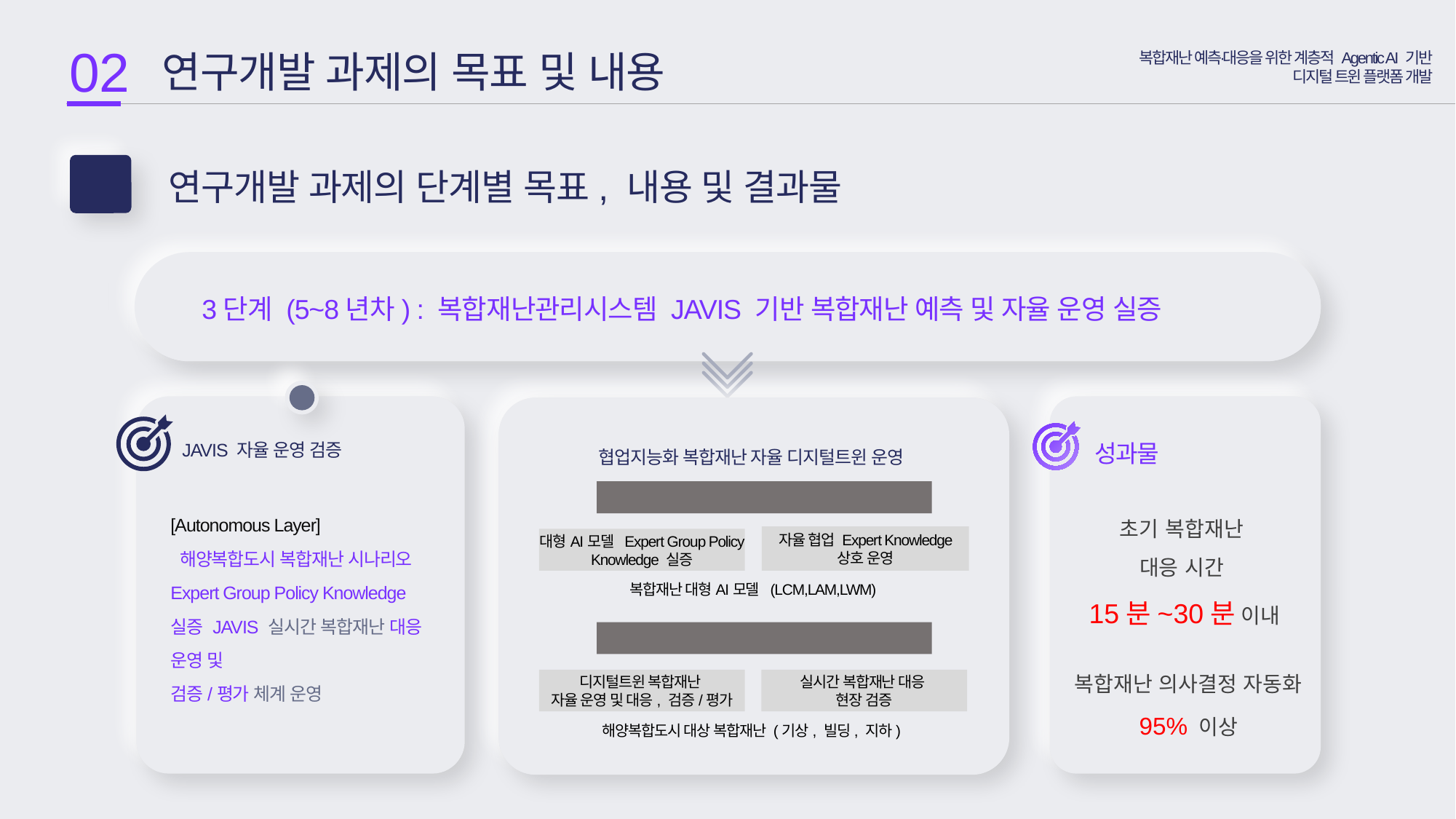

02
 연구개발 과제의 목표 및 내용
복합재난 예측∙대응을 위한 계층적 Agentic AI 기반
디지털 트윈 플랫폼 개발

연구개발 과제의 단계별 목표, 내용 및 결과물
2-3

3단계 (5~8년차) : 복합재난관리시스템 JAVIS 기반 복합재난 예측 및 자율 운영 실증

3

JAVIS 자율 운영 검증
협업지능화 복합재난 자율 디지털트윈 운영
성과물
[협업 지능화 – Expert Group 정책]
초기 복합재난
대응 시간
15분~30분 이내
[Autonomous Layer]
 해양복합도시 복합재난 시나리오
Expert Group Policy Knowledge 실증 JAVIS 실시간 복합재난 대응 운영 및
검증/평가 체계 운영
자율 협업 Expert Knowledge 상호 운영
대형AI모델  Expert Group Policy Knowledge 실증
복합재난 대형AI모델  (LCM,LAM,LWM)
[자율 검증 및 대응]
복합재난 의사결정 자동화 95% 이상
디지털트윈 복합재난
자율 운영 및 대응, 검증/평가
실시간 복합재난 대응
현장 검증
해양복합도시 대상 복합재난 (기상, 빌딩, 지하)